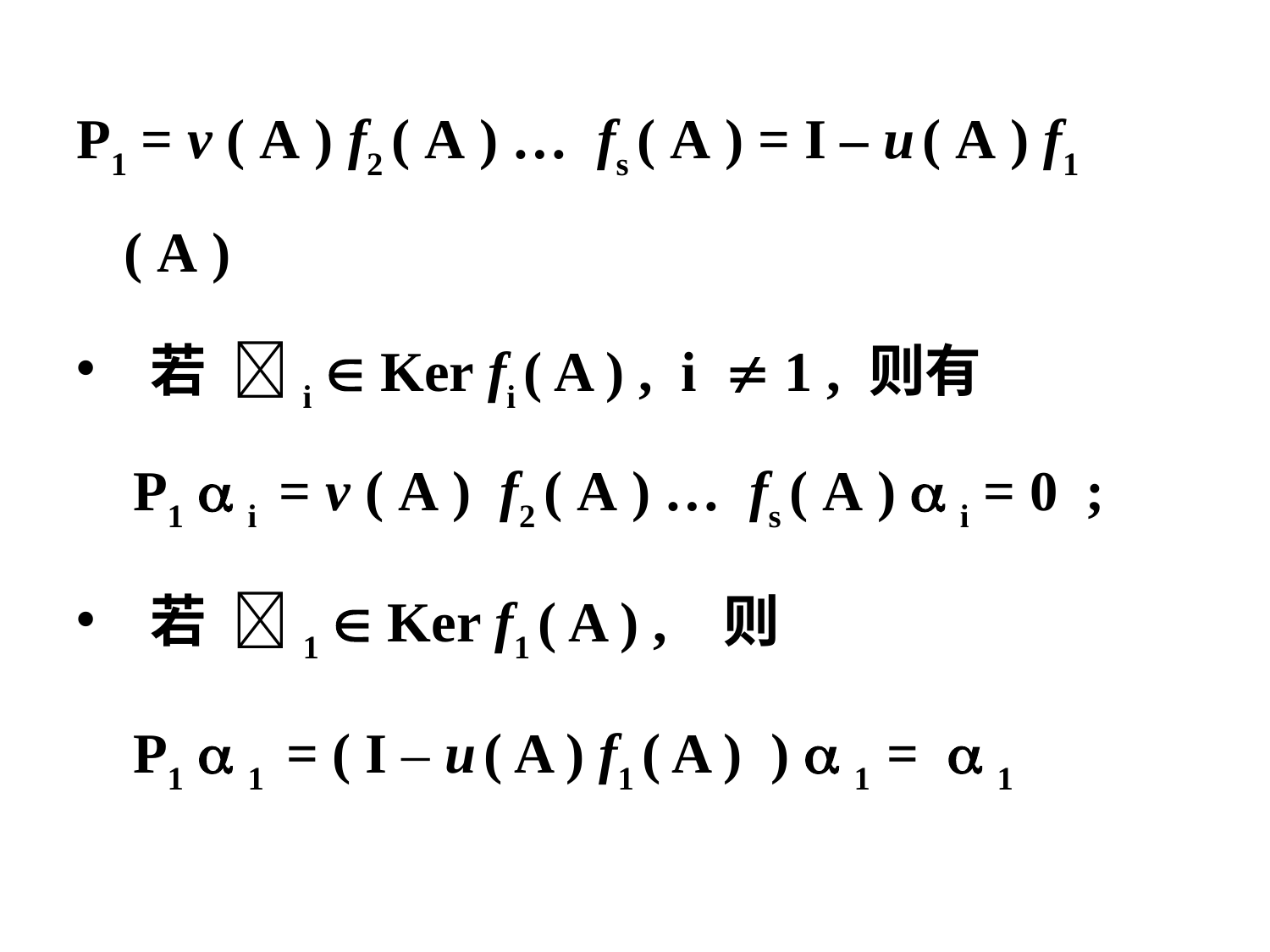

P1 = v ( A ) f2 ( A ) …  fs ( A ) = I – u ( A ) f1 ( A )
 若  αi ∈ Ker fi ( A ) ,  i  ≠ 1 , 则有
    P1 α i  = v ( A )  f2 ( A ) …  fs ( A ) α i = 0  ;
 若  α1 ∈ Ker f1 ( A ) ,   则
    P1 α 1  = ( I – u ( A ) f1 ( A )  ) α 1  =  α 1